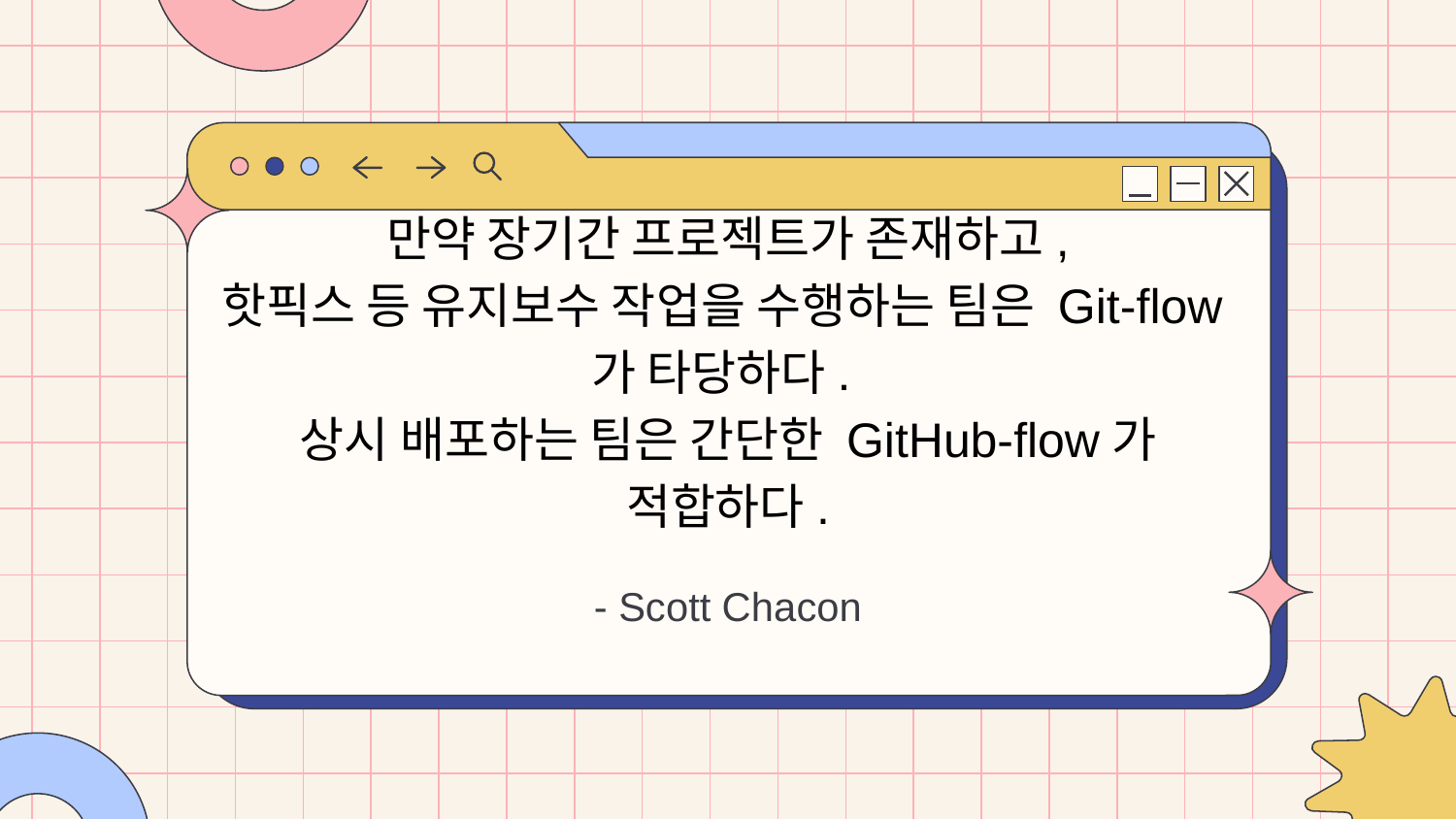

만약 장기간 프로젝트가 존재하고,
핫픽스 등 유지보수 작업을 수행하는 팀은 Git-flow가 타당하다.
상시 배포하는 팀은 간단한 GitHub-flow가 적합하다.

# - Scott Chacon